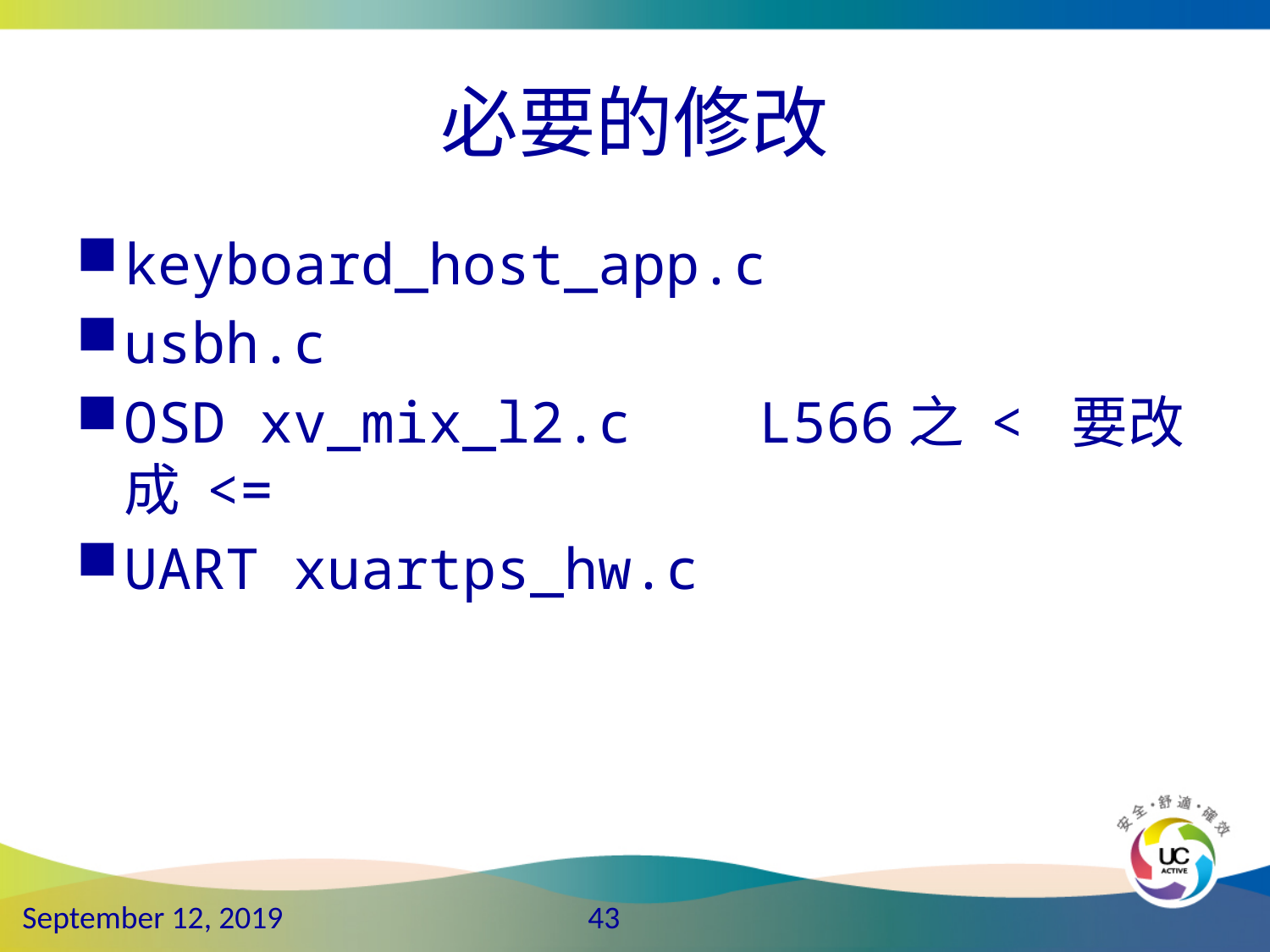

# 必要的修改
keyboard_host_app.c
usbh.c
OSD xv_mix_l2.c	L566之 < 要改成 <=
UART xuartps_hw.c